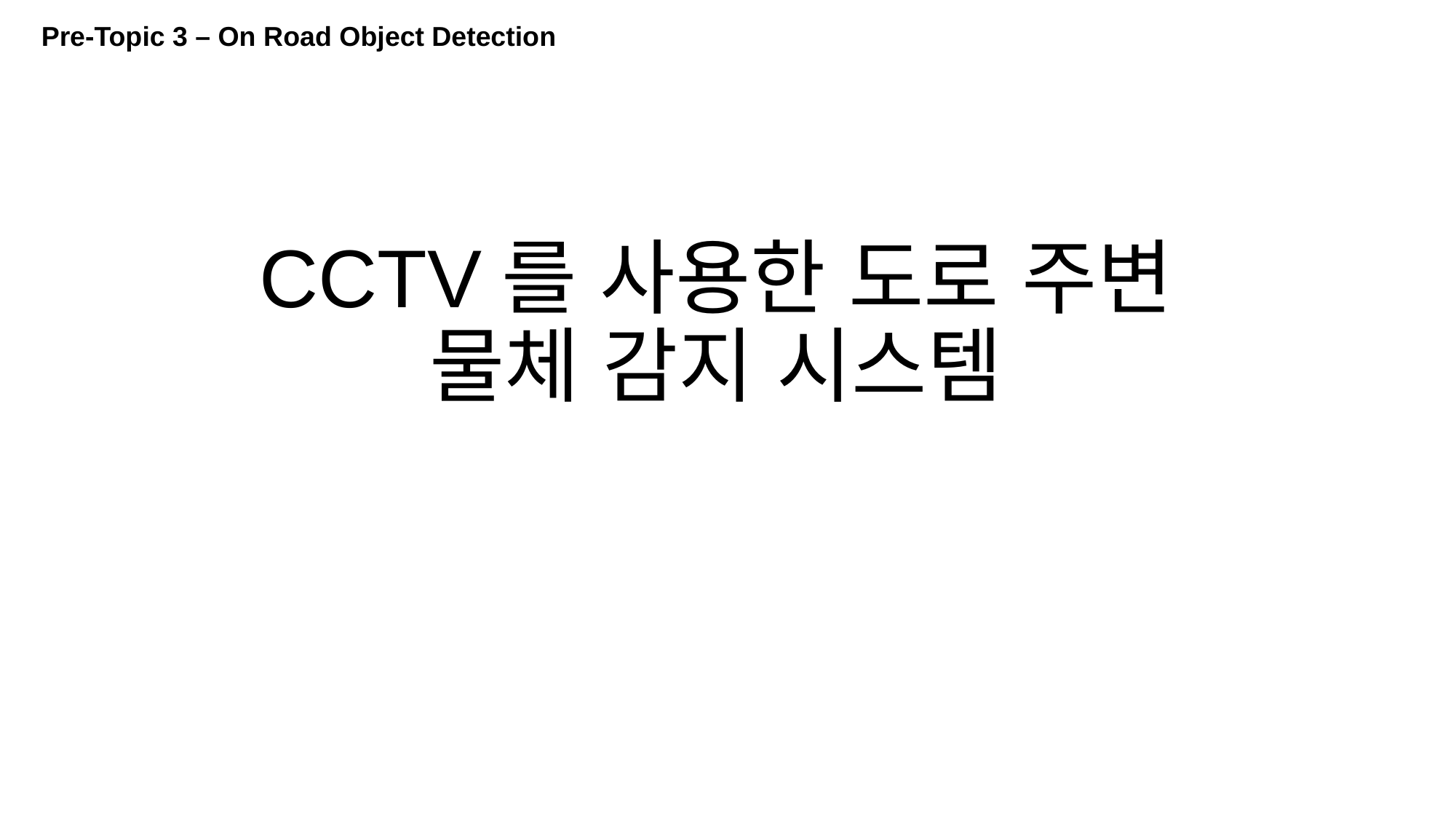

Pre-Topic 3 – On Road Object Detection
# CCTV를 사용한 도로 주변 물체 감지 시스템